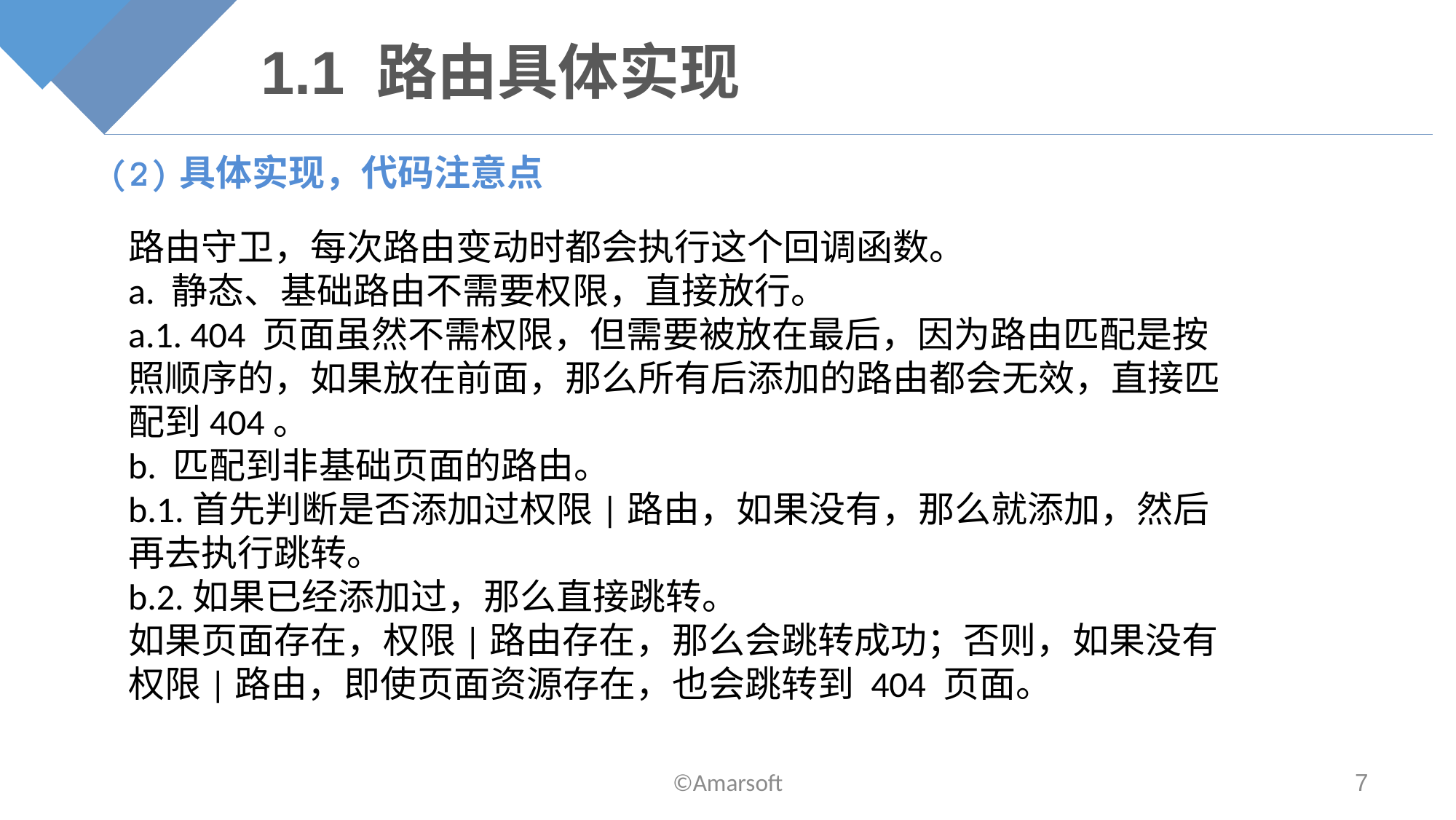

# 1.1 路由具体实现
(2)具体实现，代码注意点
路由守卫，每次路由变动时都会执行这个回调函数。
a. 静态、基础路由不需要权限，直接放行。
a.1. 404 页面虽然不需权限，但需要被放在最后，因为路由匹配是按照顺序的，如果放在前面，那么所有后添加的路由都会无效，直接匹配到404。
b. 匹配到非基础页面的路由。
b.1.首先判断是否添加过权限|路由，如果没有，那么就添加，然后再去执行跳转。
b.2.如果已经添加过，那么直接跳转。
如果页面存在，权限|路由存在，那么会跳转成功；否则，如果没有权限|路由，即使页面资源存在，也会跳转到 404 页面。
©Amarsoft
7